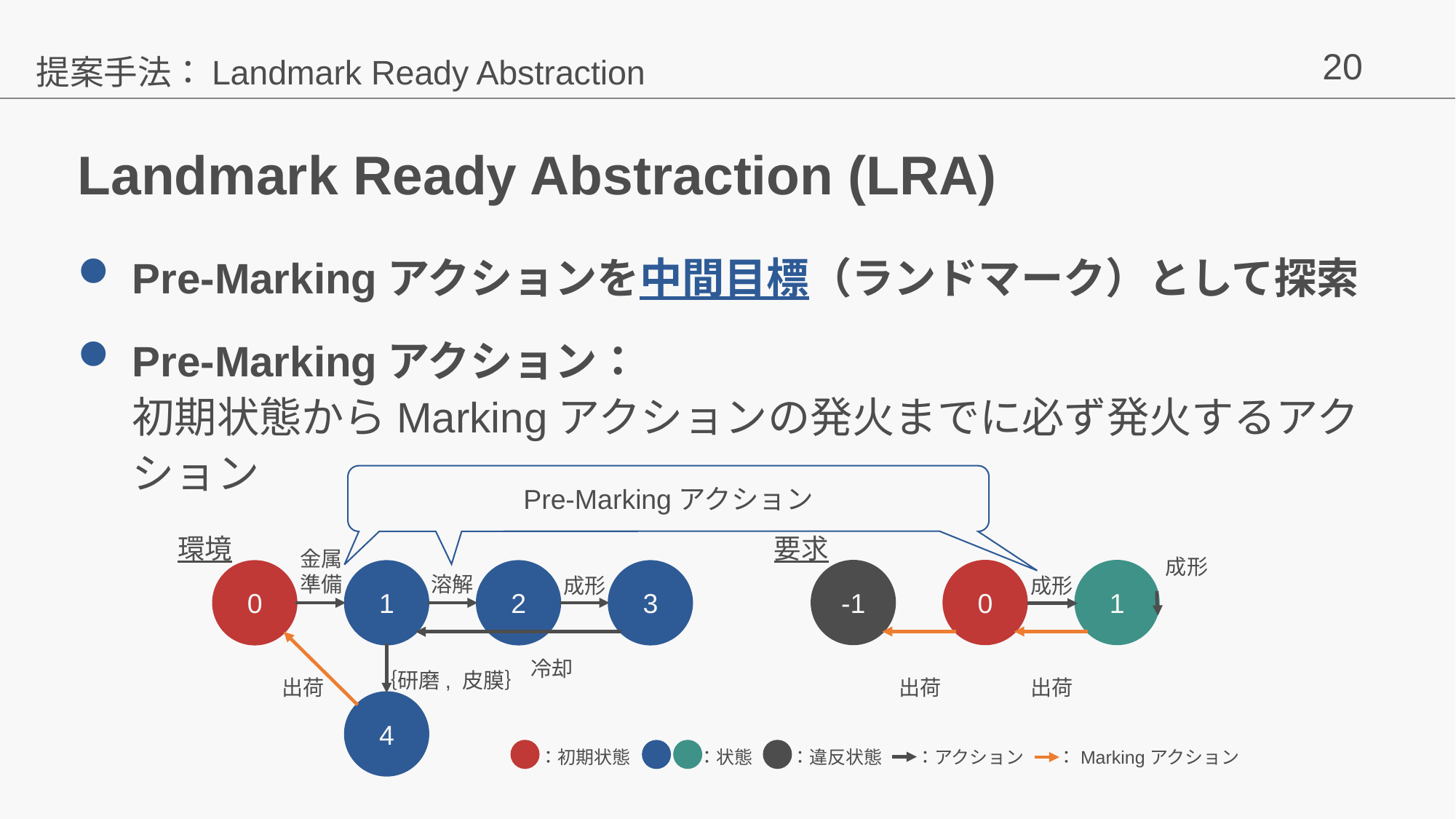

提案手法：Landmark Ready Abstraction
# Landmark Ready Abstraction (LRA)
Pre-Markingアクションを中間目標（ランドマーク）として探索
Pre-Markingアクション：
初期状態からMarkingアクションの発火までに必ず発火するアクション

Pre-Markingアクション
環境
要求
金属
準備
成形
-1
0
1
0
1
2
3
溶解
成形
成形
冷却
｛研磨, 皮膜｝
出荷
出荷
出荷
4
：初期状態
：状態
：違反状態
：アクション
：Markingアクション